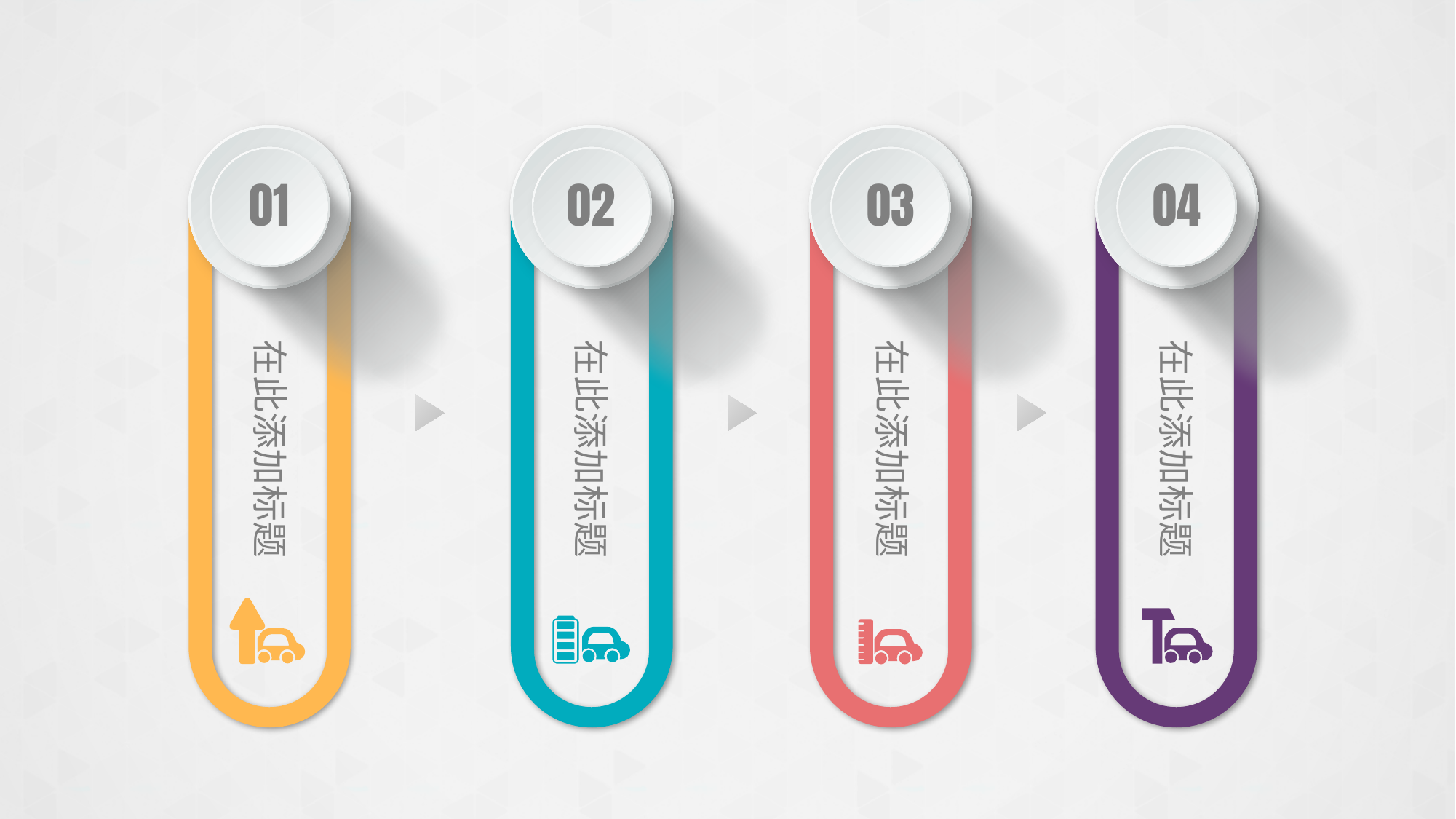

01
02
03
04
在此添加标题
在此添加标题
在此添加标题
在此添加标题